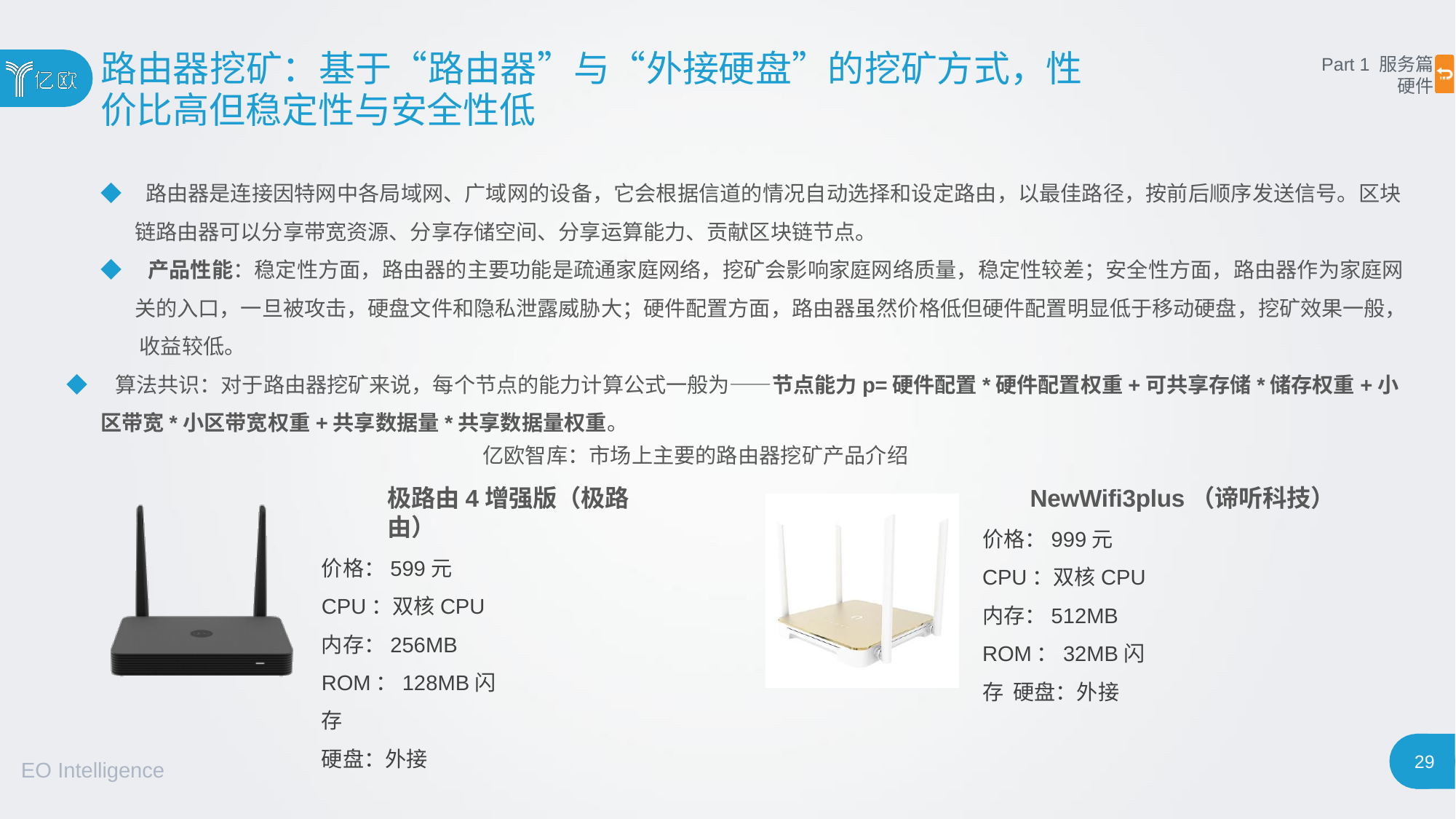

# 路由器挖矿：基于“路由器”与“外接硬盘”的挖矿方式，性
价比高但稳定性与安全性低
Part 1 服务篇
硬件

◆ 路由器是连接因特网中各局域网、广域网的设备，它会根据信道的情况自动选择和设定路由，以最佳路径，按前后顺序发送信号。区块
链路由器可以分享带宽资源、分享存储空间、分享运算能力、贡献区块链节点。
◆ 产品性能：稳定性方面，路由器的主要功能是疏通家庭网络，挖矿会影响家庭网络质量，稳定性较差；安全性方面，路由器作为家庭网  关的入口，一旦被攻击，硬盘文件和隐私泄露威胁大；硬件配置方面，路由器虽然价格低但硬件配置明显低于移动硬盘，挖矿效果一般，  收益较低。
◆ 算法共识：对于路由器挖矿来说，每个节点的能力计算公式一般为——节点能力p=硬件配置*硬件配置权重+可共享存储*储存权重+小
区带宽*小区带宽权重+共享数据量*共享数据量权重。
亿欧智库：市场上主要的路由器挖矿产品介绍
极路由4增强版（极路由）
价格：599元  CPU：双核CPU  内存：256MB  ROM：128MB闪存
硬盘：外接
NewWifi3plus（谛听科技）
价格：999元  CPU：双核CPU  内存：512MB  ROM：32MB闪存  硬盘：外接

29
EO Intelligence